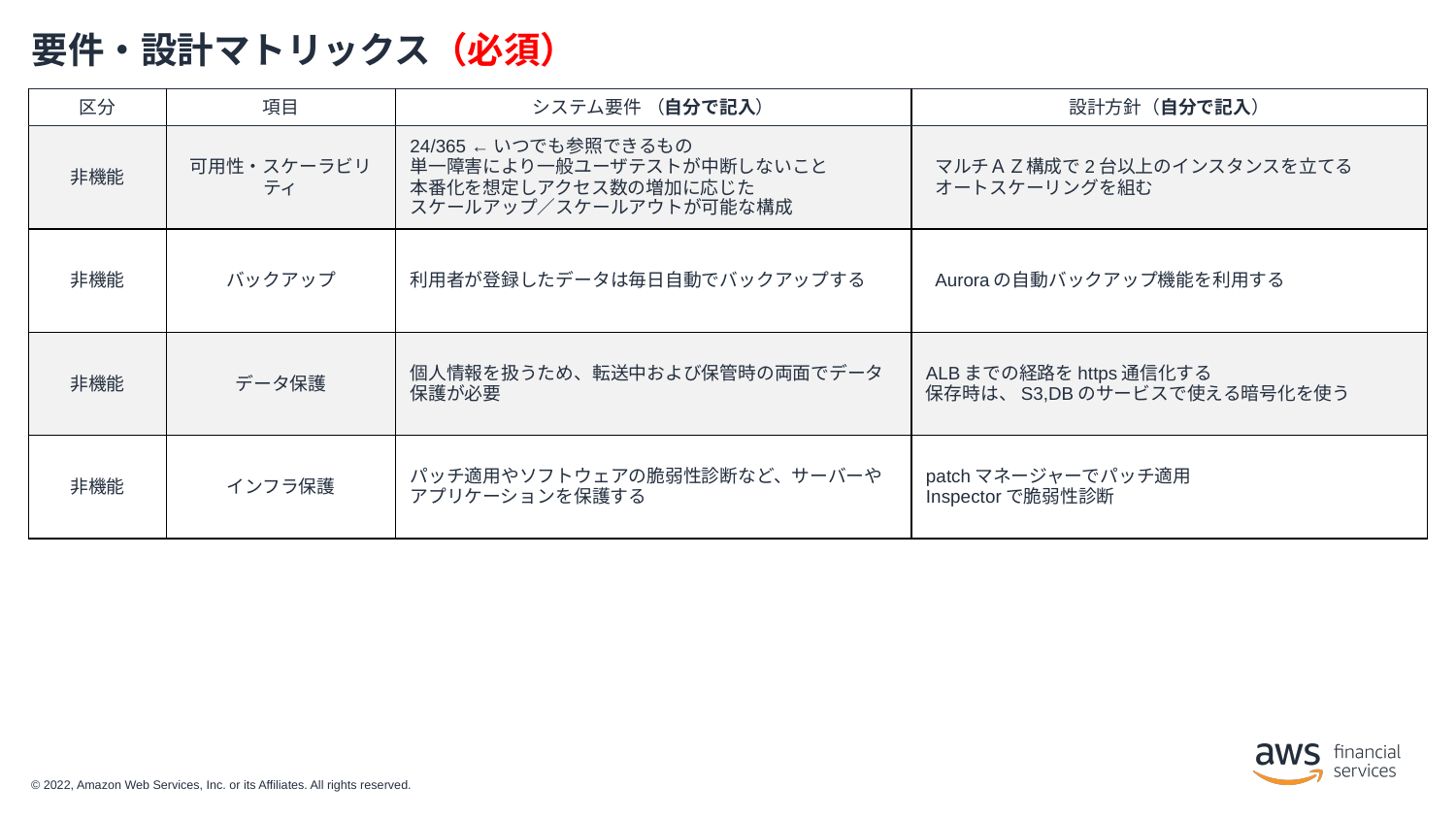

# 要件・設計マトリックス（必須）
| 区分 | 項目 | システム要件 （自分で記入） | 設計方針（自分で記入） |
| --- | --- | --- | --- |
| 非機能 | 可用性・スケーラビリティ | 24/365 ←いつでも参照できるもの 単一障害により一般ユーザテストが中断しないこと 本番化を想定しアクセス数の増加に応じた スケールアップ／スケールアウトが可能な構成 | マルチＡＺ構成で2台以上のインスタンスを立てる オートスケーリングを組む |
| 非機能 | バックアップ | 利用者が登録したデータは毎日自動でバックアップする | Auroraの自動バックアップ機能を利用する |
| 非機能 | データ保護 | 個人情報を扱うため、転送中および保管時の両面でデータ保護が必要 | ALBまでの経路をhttps通信化する 保存時は、S3,DBのサービスで使える暗号化を使う |
| 非機能 | インフラ保護 | パッチ適用やソフトウェアの脆弱性診断など、サーバーやアプリケーションを保護する | patchマネージャーでパッチ適用 Inspectorで脆弱性診断 |